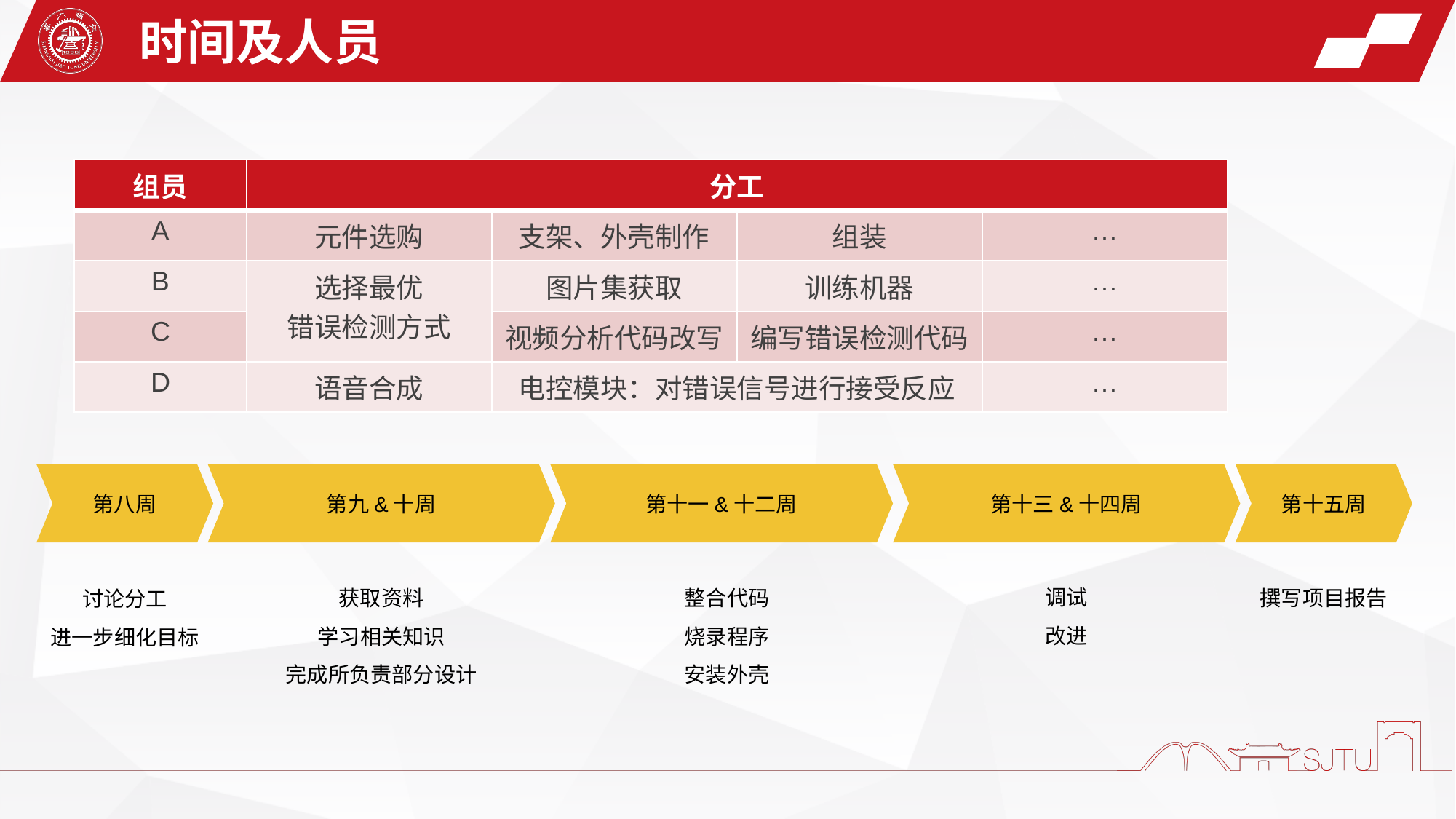

时间及人员
| 组员 | 分工 | 标题3 | 标题4 | 标题5 |
| --- | --- | --- | --- | --- |
| A | 元件选购 | 支架、外壳制作 | 组装 | … |
| B | 选择最优 错误检测方式 | 图片集获取 | 训练机器 | … |
| C |  | 视频分析代码改写 | 编写错误检测代码 | … |
| D | 语音合成 | 电控模块：对错误信号进行接受反应 |  | … |
第八周
第九&十周
第十一&十二周
第十三&十四周
第十五周
调试
改进
获取资料
学习相关知识
完成所负责部分设计
整合代码
烧录程序
安装外壳
撰写项目报告
讨论分工
进一步细化目标